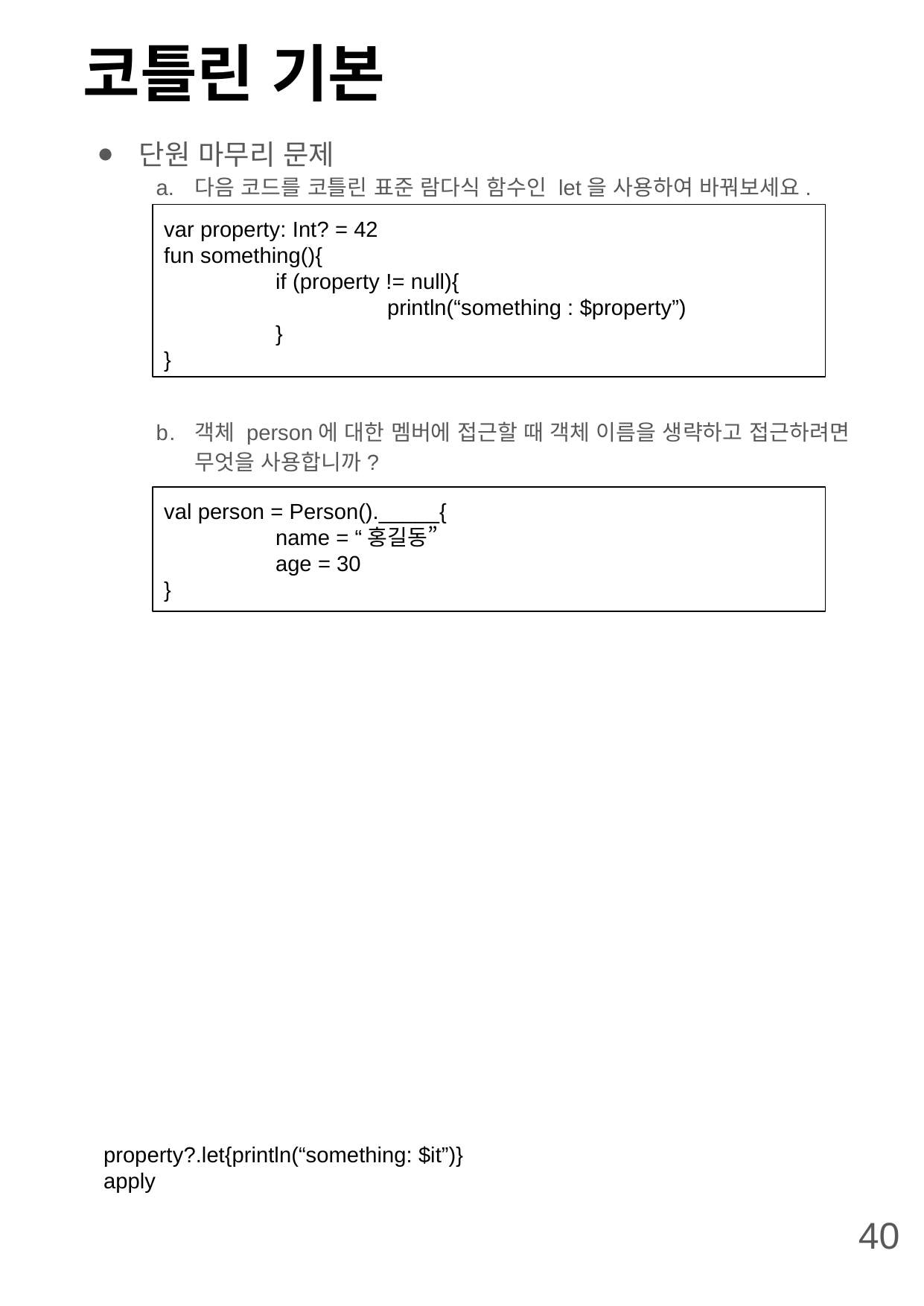

# 코틀린 기본
단원 마무리 문제
다음 코드를 코틀린 표준 람다식 함수인 let을 사용하여 바꿔보세요.

객체 person에 대한 멤버에 접근할 때 객체 이름을 생략하고 접근하려면 무엇을 사용합니까?

var property: Int? = 42
fun something(){
	if (property != null){
		println(“something : $property”)
	}
}
val person = Person()._____{
	name = “홍길동”
	age = 30
}
property?.let{println(“something: $it”)}
apply

40